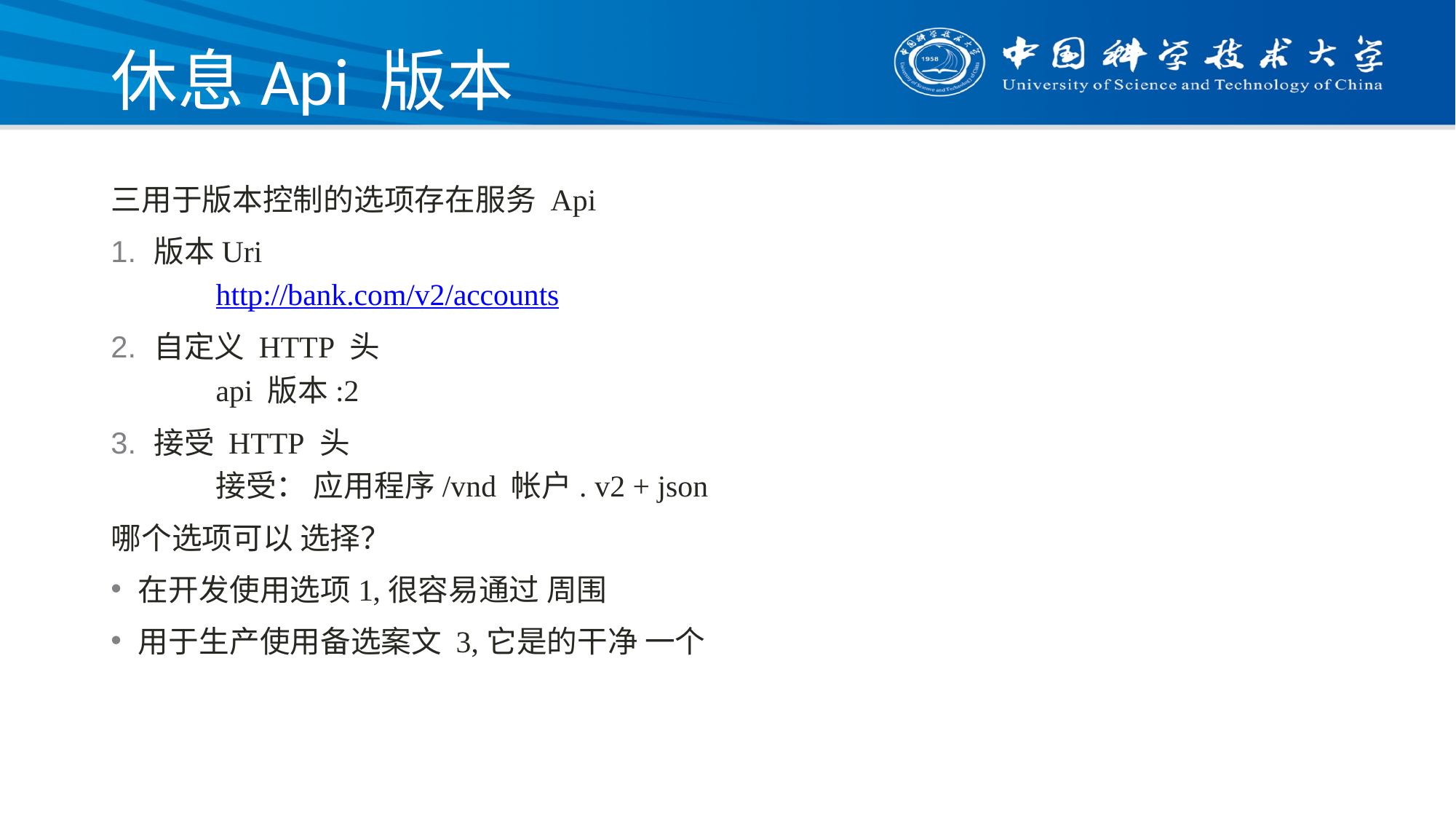

# 休息Api 版本
三用于版本控制的选项存在服务 Api
版本Uri
http://bank.com/v2/accounts
自定义 HTTP 头
api 版本:2
接受 HTTP 头
接受： 应用程序/vnd 帐户. v2 + json
哪个选项可以 选择？
在开发使用选项1,很容易通过 周围
用于生产使用备选案文 3,它是的干净 一个